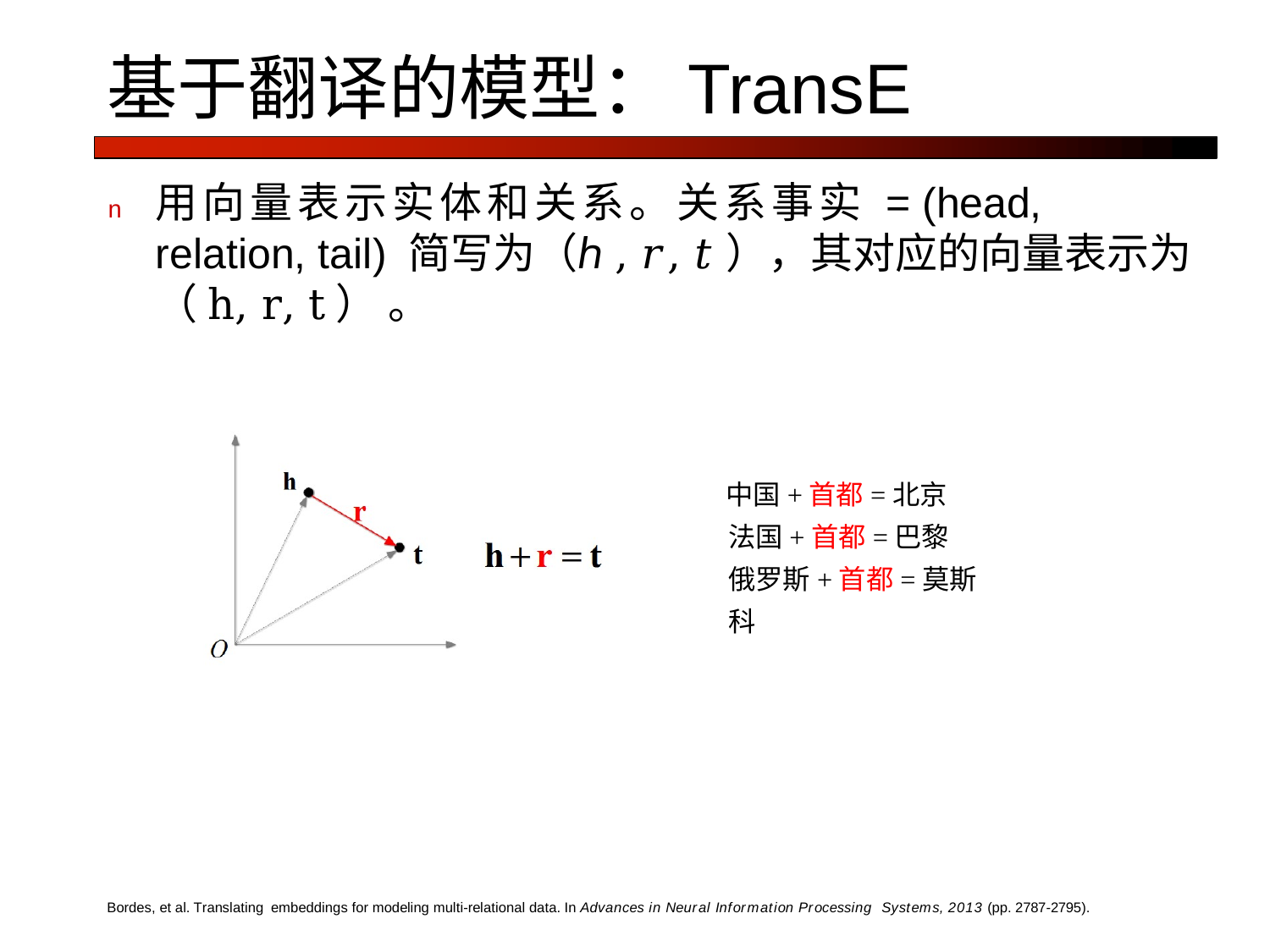

# 基于翻译的模型：TransE

n	用向量表示实体和关系。关系事实 = (head, relation, tail) 简写为（ℎ, 𝑟, 𝑡），其对应的向量表示为（h, r, t） 。

中国+首都=北京 法国+首都=巴黎 俄罗斯+首都=莫斯科
Bordes, et al. Translating  embeddings for modeling multi-relational data. In Advances in Neural Information Processing  Systems, 2013 (pp. 2787-2795).